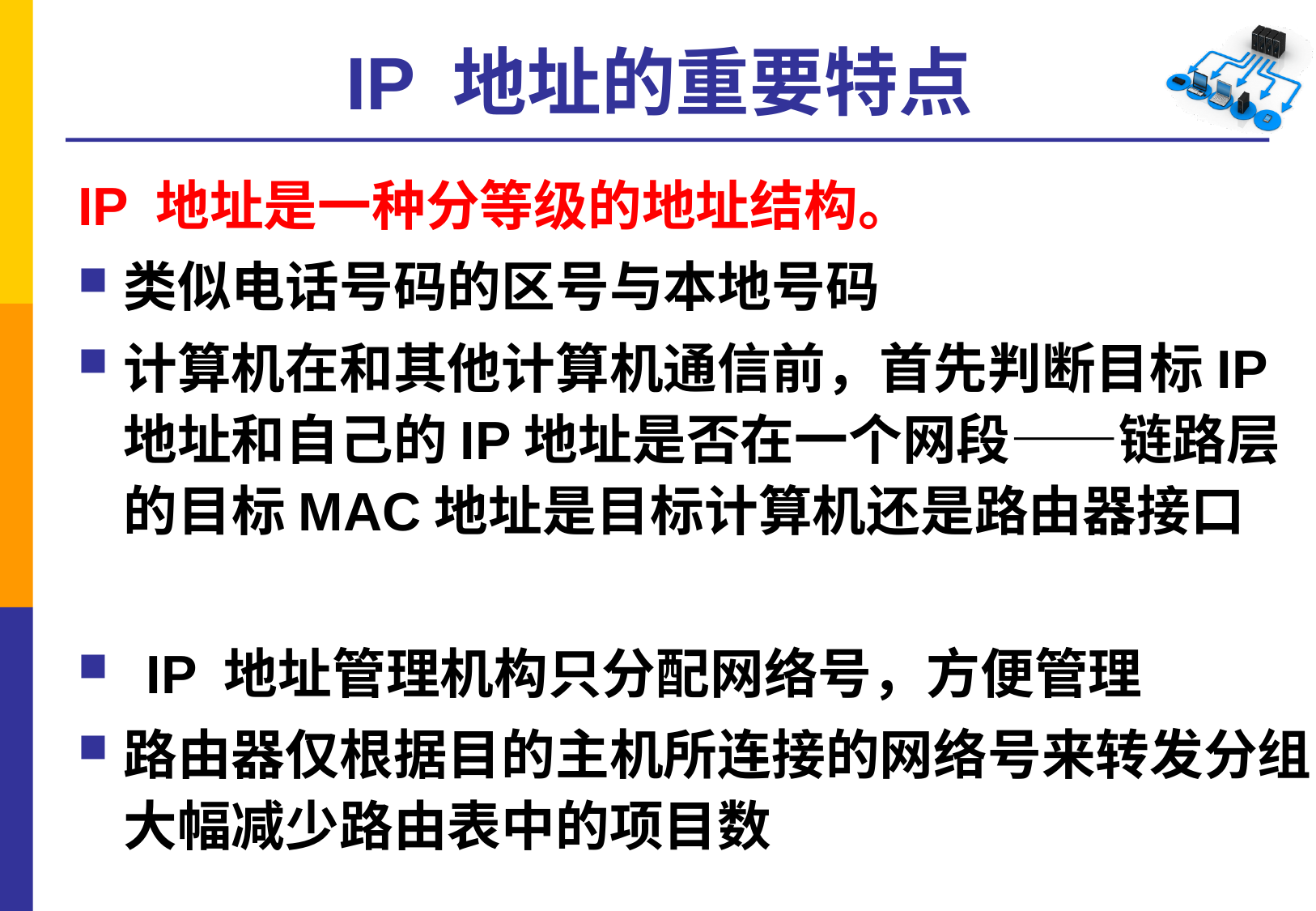

# IP 地址的重要特点
IP 地址是一种分等级的地址结构。
类似电话号码的区号与本地号码
计算机在和其他计算机通信前，首先判断目标IP地址和自己的IP地址是否在一个网段——链路层的目标MAC地址是目标计算机还是路由器接口

IP 地址管理机构只分配网络号，方便管理
路由器仅根据目的主机所连接的网络号来转发分组，大幅减少路由表中的项目数